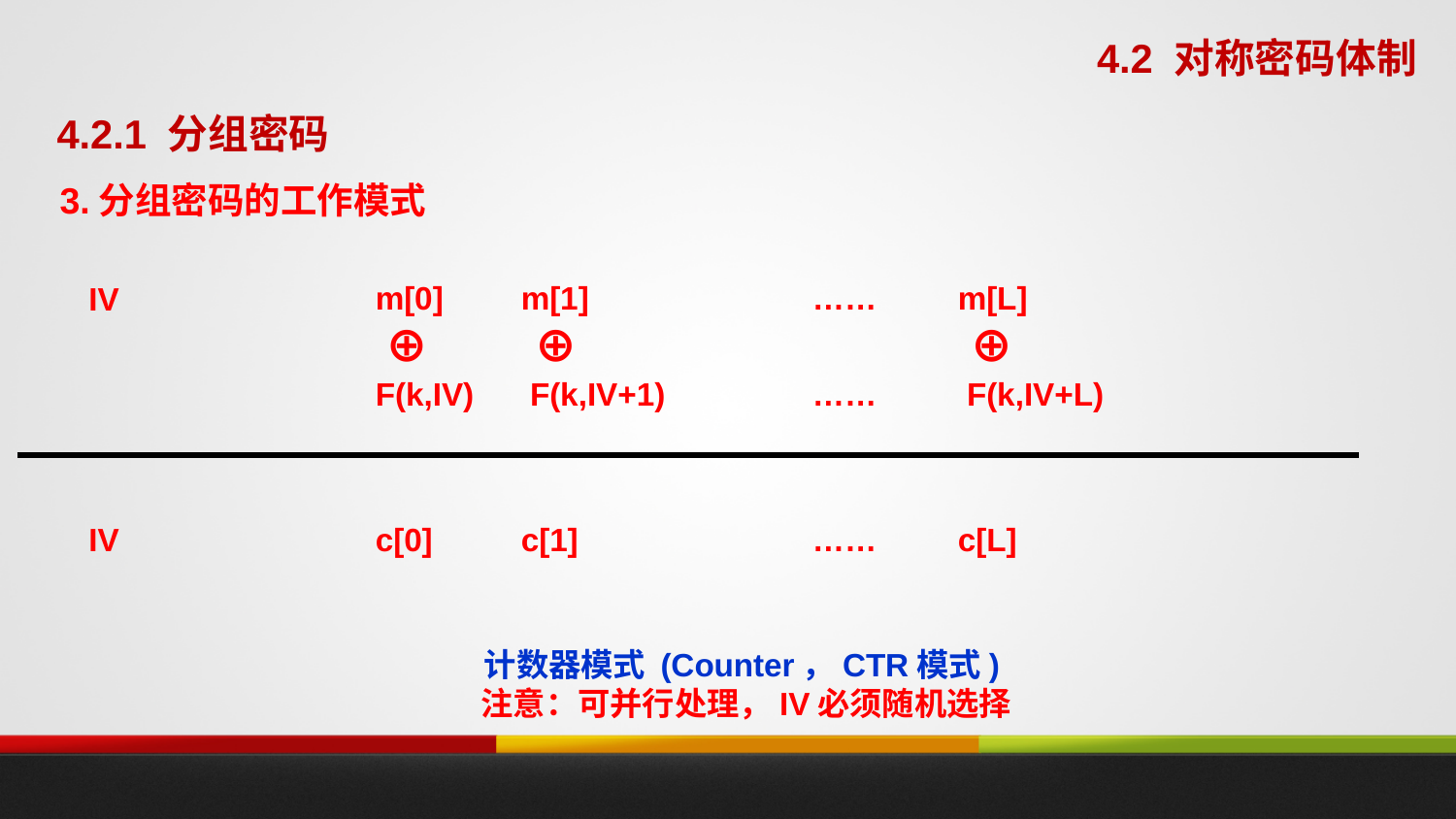

4.2 对称密码体制
4.2.1 分组密码
3.分组密码的工作模式
m[0]	m[1]		……	m[L]
IV
⊕
⊕
⊕
F(k,IV)	 F(k,IV+1) 	……	 F(k,IV+L)
IV
c[0]	c[1]		……	c[L]
计数器模式 (Counter，CTR模式)
注意：可并行处理，IV必须随机选择